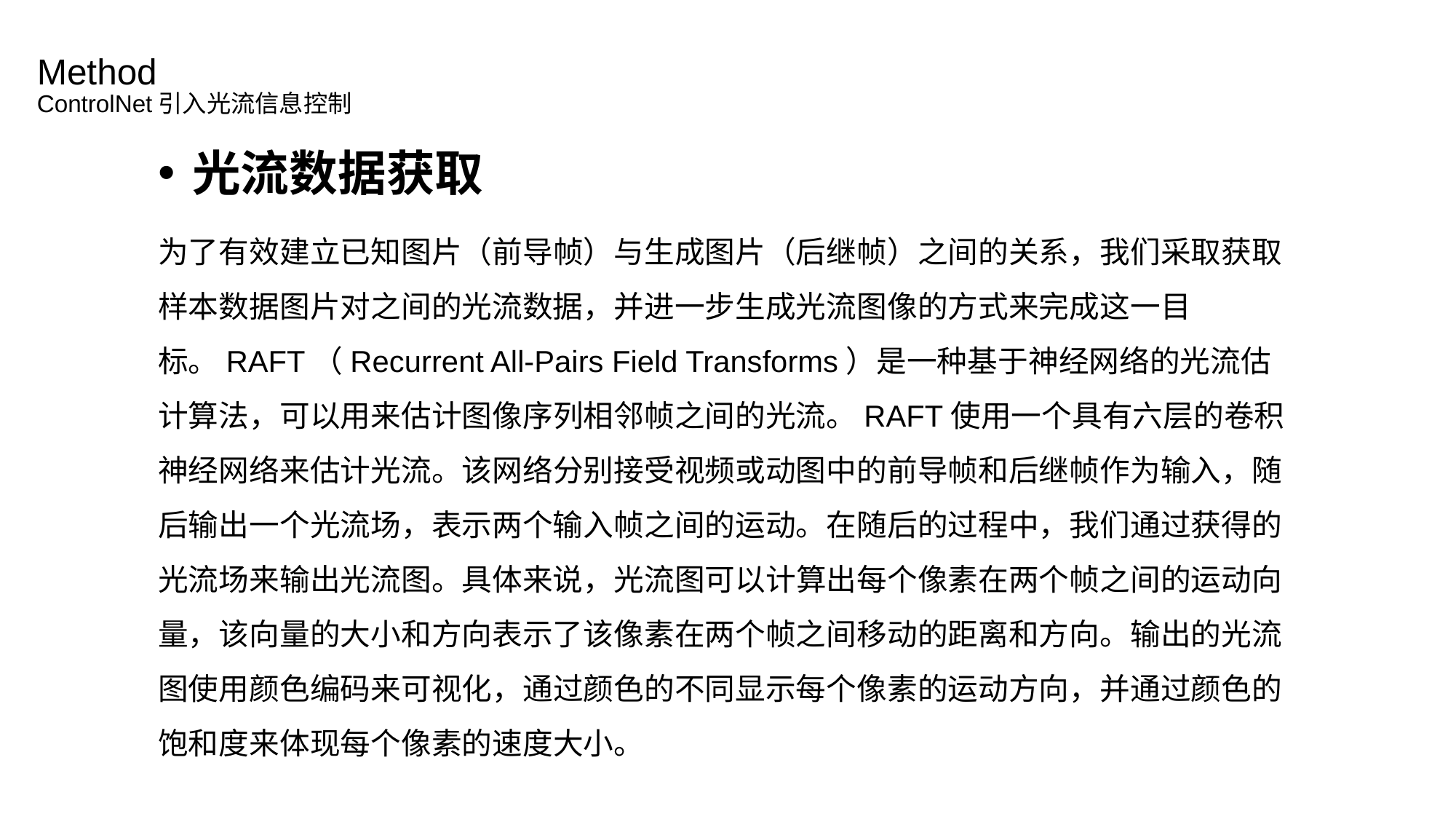

Method
ControlNet引入光流信息控制
光流数据获取
为了有效建立已知图片（前导帧）与生成图片（后继帧）之间的关系，我们采取获取样本数据图片对之间的光流数据，并进一步生成光流图像的方式来完成这一目标。RAFT（Recurrent All-Pairs Field Transforms）是一种基于神经网络的光流估计算法，可以用来估计图像序列相邻帧之间的光流。RAFT使用一个具有六层的卷积神经网络来估计光流。该网络分别接受视频或动图中的前导帧和后继帧作为输入，随后输出一个光流场，表示两个输入帧之间的运动。在随后的过程中，我们通过获得的光流场来输出光流图。具体来说，光流图可以计算出每个像素在两个帧之间的运动向量，该向量的大小和方向表示了该像素在两个帧之间移动的距离和方向。输出的光流图使用颜色编码来可视化，通过颜色的不同显示每个像素的运动方向，并通过颜色的饱和度来体现每个像素的速度大小。